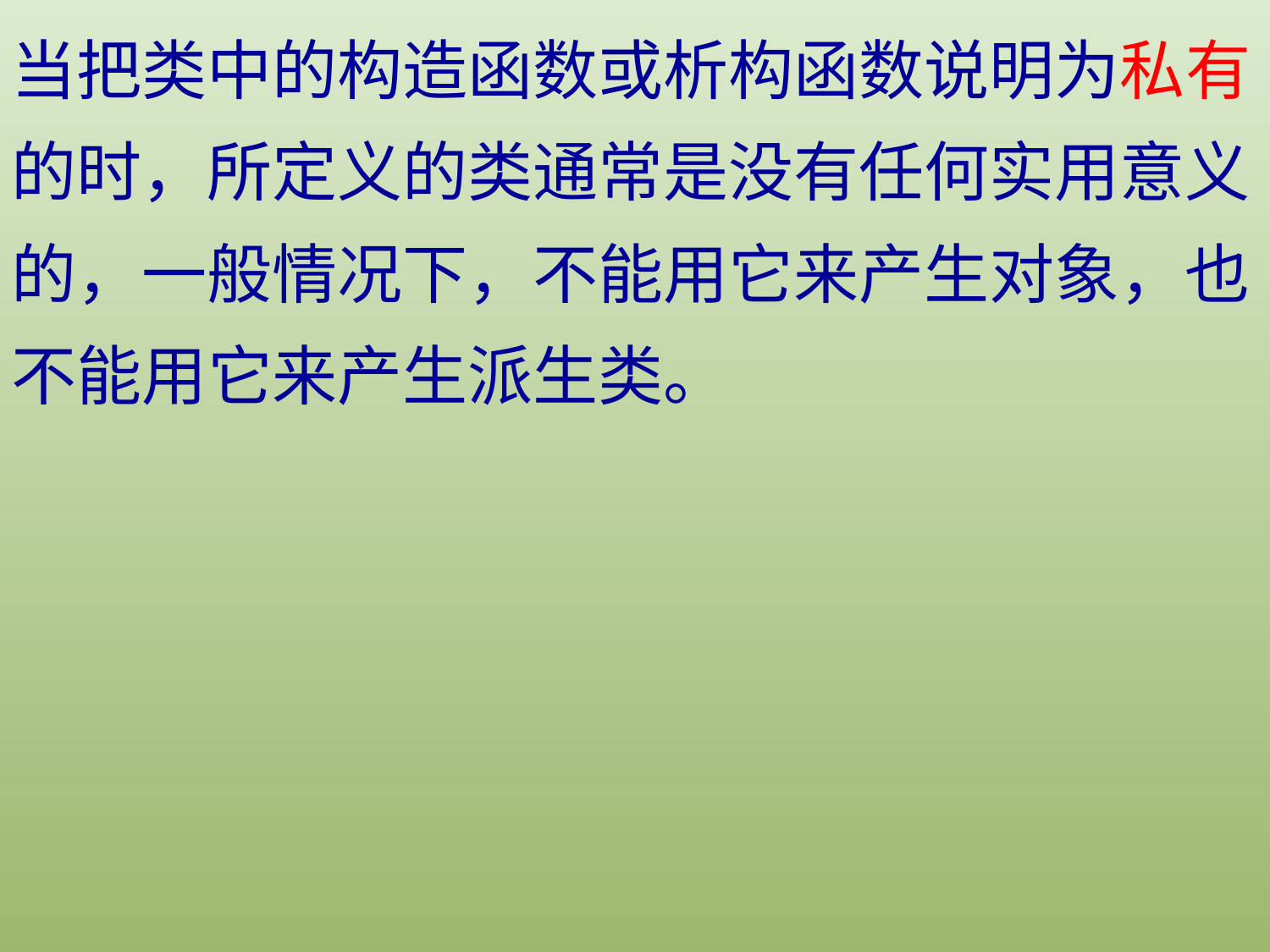

当把类中的构造函数或析构函数说明为私有的时，所定义的类通常是没有任何实用意义的，一般情况下，不能用它来产生对象，也不能用它来产生派生类。
729